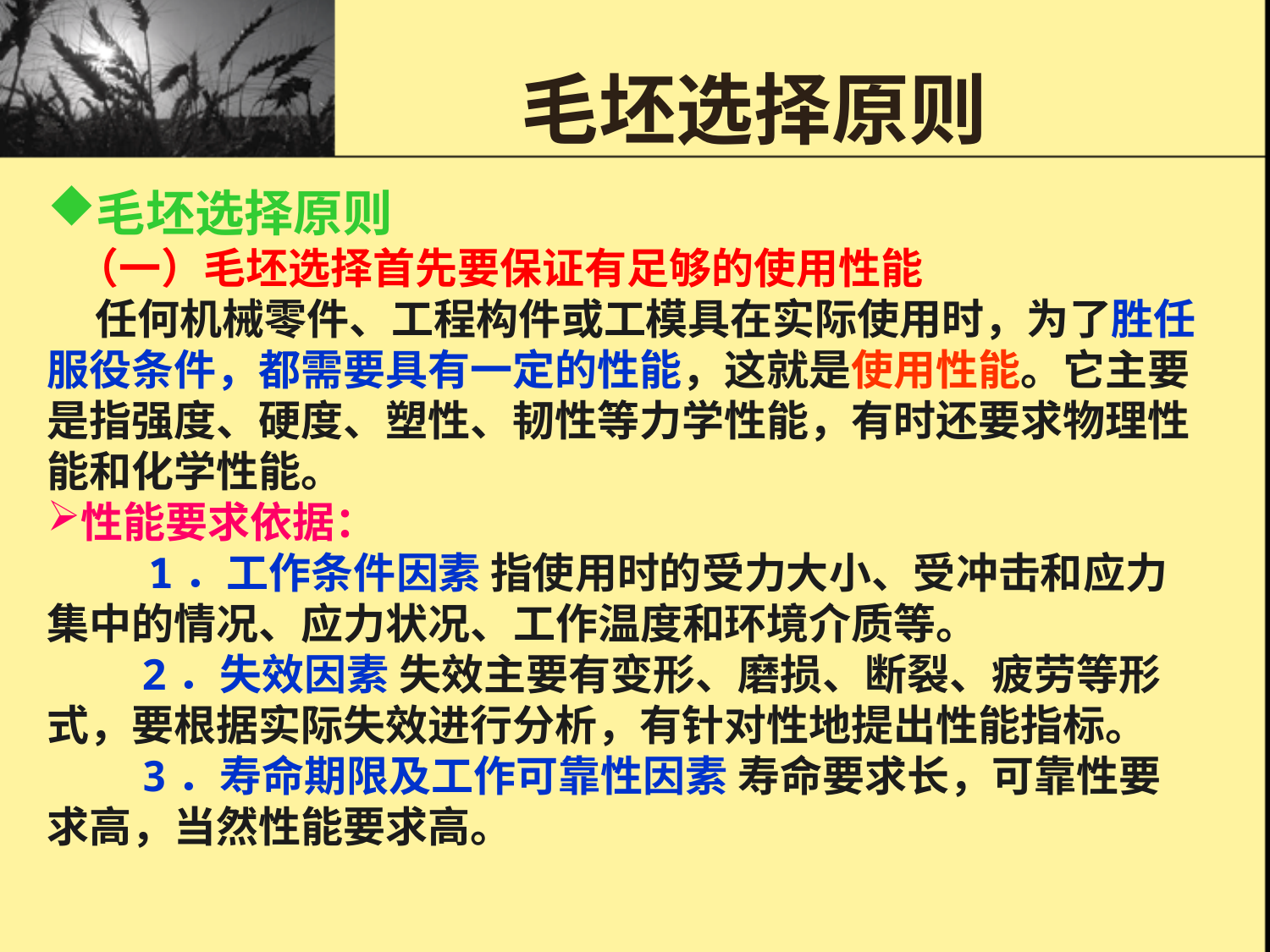

# 毛坯选择原则
毛坯选择原则
  （一）毛坯选择首先要保证有足够的使用性能
    任何机械零件、工程构件或工模具在实际使用时，为了胜任服役条件，都需要具有一定的性能，这就是使用性能。它主要是指强度、硬度、塑性、韧性等力学性能，有时还要求物理性能和化学性能。
性能要求依据：
    1．工作条件因素 指使用时的受力大小、受冲击和应力集中的情况、应力状况、工作温度和环境介质等。
　　2．失效因素 失效主要有变形、磨损、断裂、疲劳等形式，要根据实际失效进行分析，有针对性地提出性能指标。
　　3．寿命期限及工作可靠性因素 寿命要求长，可靠性要求高，当然性能要求高。